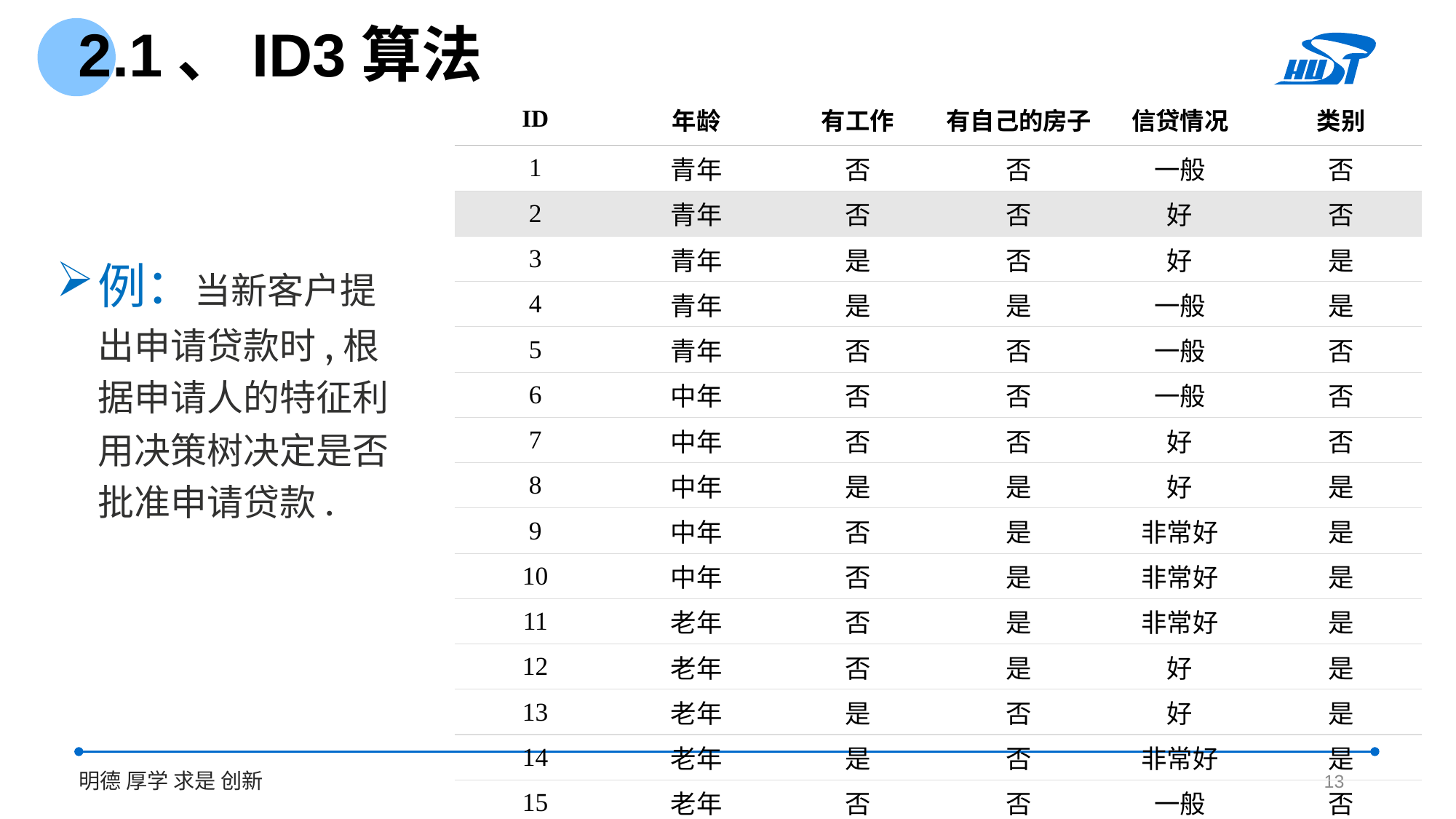

2.1、ID3算法
| ID | 年龄 | 有工作 | 有自己的房子 | 信贷情况 | 类别 |
| --- | --- | --- | --- | --- | --- |
| 1 | 青年 | 否 | 否 | 一般 | 否 |
| 2 | 青年 | 否 | 否 | 好 | 否 |
| 3 | 青年 | 是 | 否 | 好 | 是 |
| 4 | 青年 | 是 | 是 | 一般 | 是 |
| 5 | 青年 | 否 | 否 | 一般 | 否 |
| 6 | 中年 | 否 | 否 | 一般 | 否 |
| 7 | 中年 | 否 | 否 | 好 | 否 |
| 8 | 中年 | 是 | 是 | 好 | 是 |
| 9 | 中年 | 否 | 是 | 非常好 | 是 |
| 10 | 中年 | 否 | 是 | 非常好 | 是 |
| 11 | 老年 | 否 | 是 | 非常好 | 是 |
| 12 | 老年 | 否 | 是 | 好 | 是 |
| 13 | 老年 | 是 | 否 | 好 | 是 |
| 14 | 老年 | 是 | 否 | 非常好 | 是 |
| 15 | 老年 | 否 | 否 | 一般 | 否 |
例：当新客户提出申请贷款时,根据申请人的特征利用决策树决定是否批准申请贷款.
13